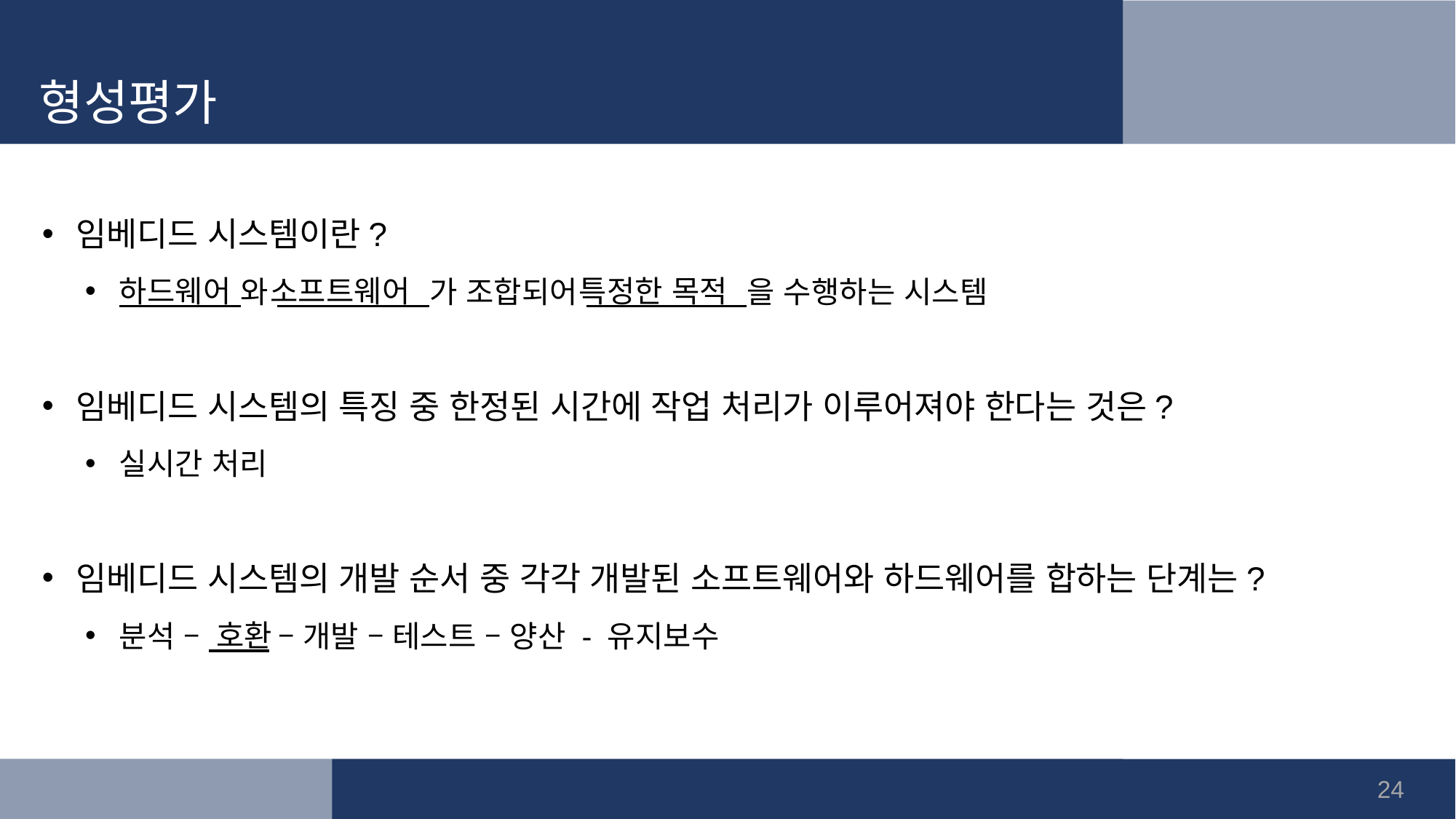

형성평가
임베디드 시스템이란?
하드웨어　 소프트웨어　 　　　　 특정한 목적
　　　　와 　　　　　가 조합되어 　　　 　　을 수행하는 시스템
임베디드 시스템의 특징 중 한정된 시간에 작업 처리가 이루어져야 한다는 것은?
실시간 처리
임베디드 시스템의 개발 순서 중 각각 개발된 소프트웨어와 하드웨어를 합하는 단계는?
호환
분석 – 　　 – 개발 – 테스트 – 양산 - 유지보수

24